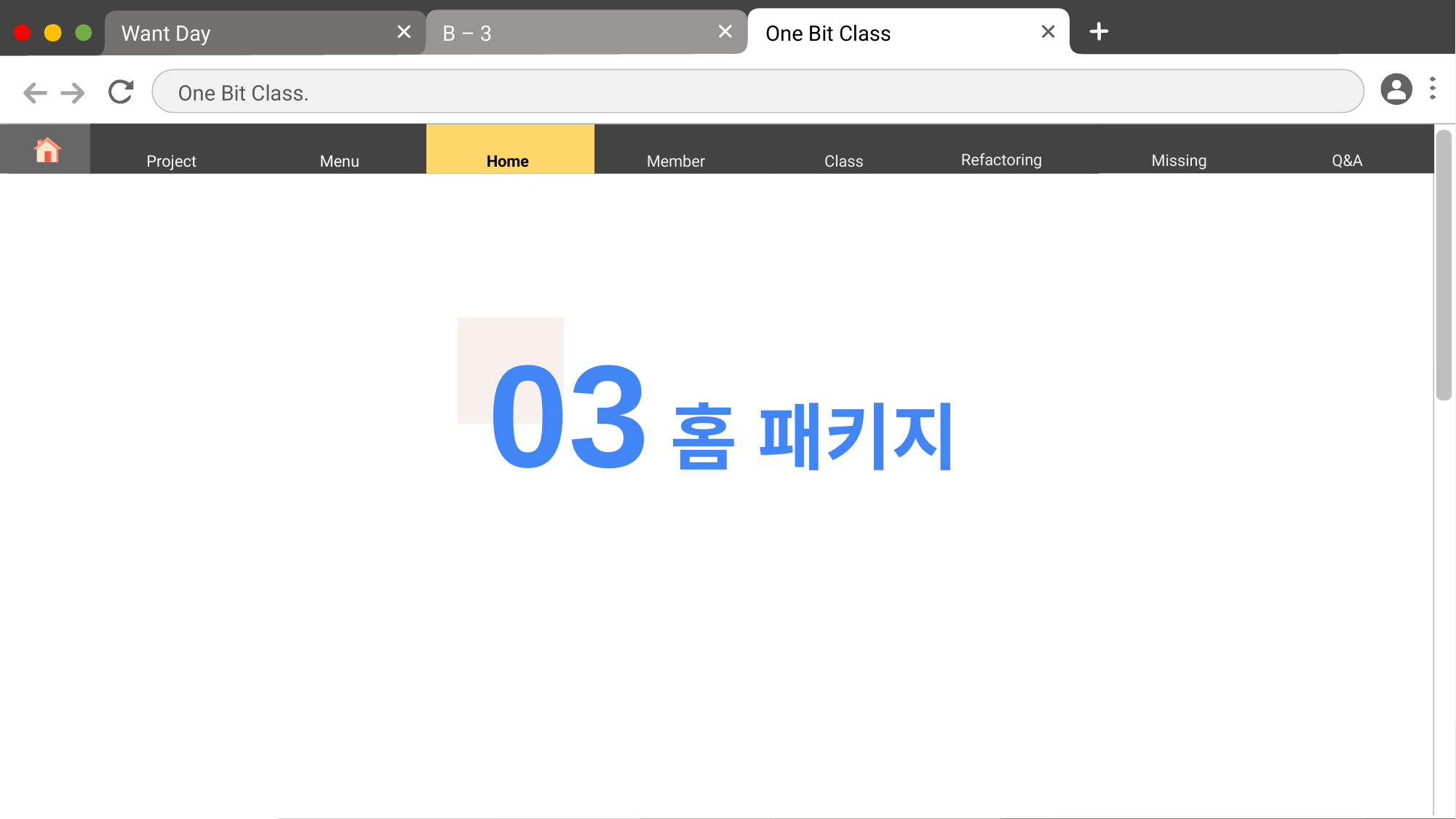

B – 3
One Bit Class
Want Day
One Bit Class.

Refactoring
Missing
Q&A

Project
Menu
Home
Class
Member
03

홈 패키지